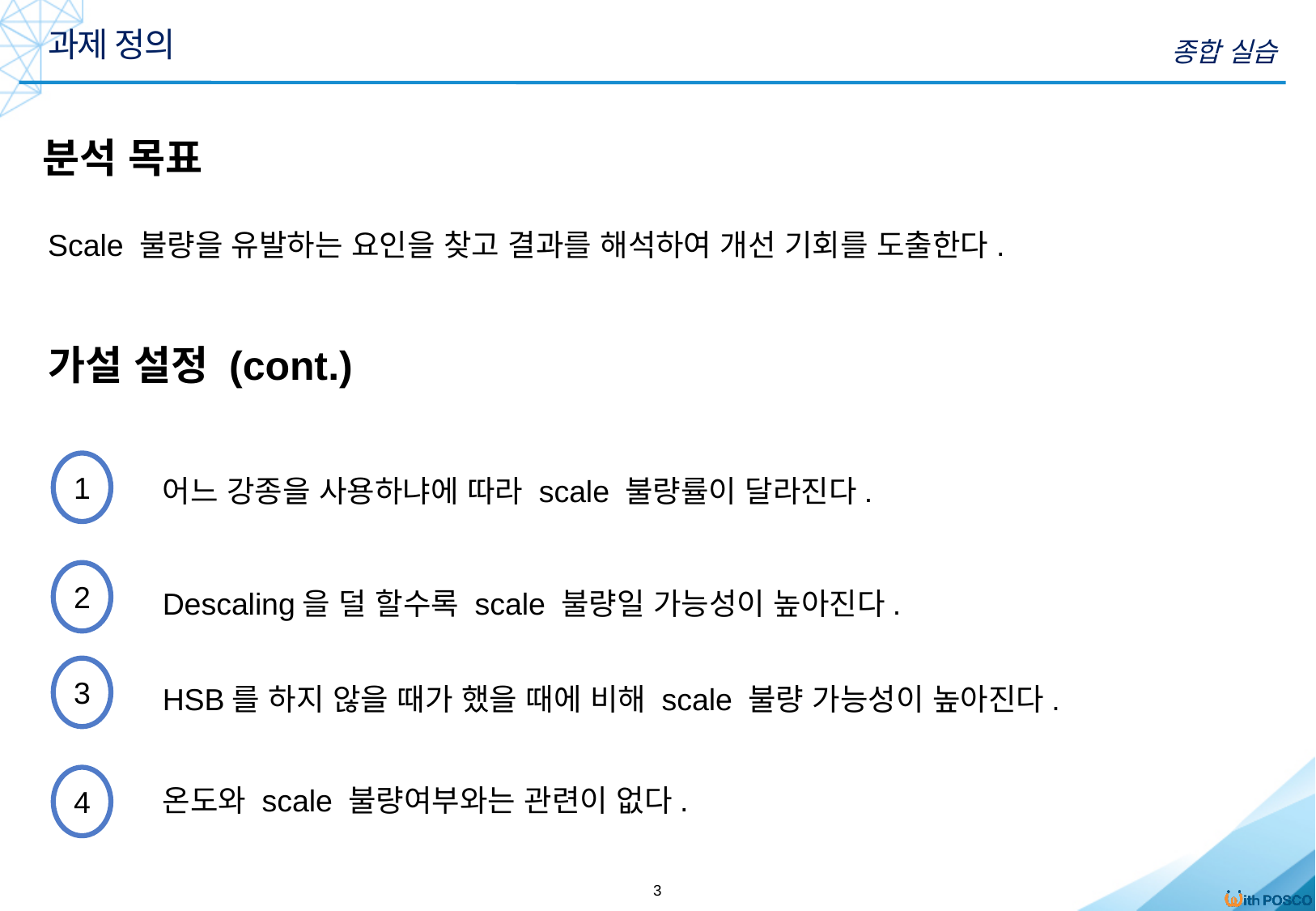

과제 정의
종합 실습
분석 목표
Scale 불량을 유발하는 요인을 찾고 결과를 해석하여 개선 기회를 도출한다.
가설 설정 (cont.)
어느 강종을 사용하냐에 따라 scale 불량률이 달라진다.
1
Descaling을 덜 할수록 scale 불량일 가능성이 높아진다.
2
HSB를 하지 않을 때가 했을 때에 비해 scale 불량 가능성이 높아진다.
3
온도와 scale 불량여부와는 관련이 없다.
4